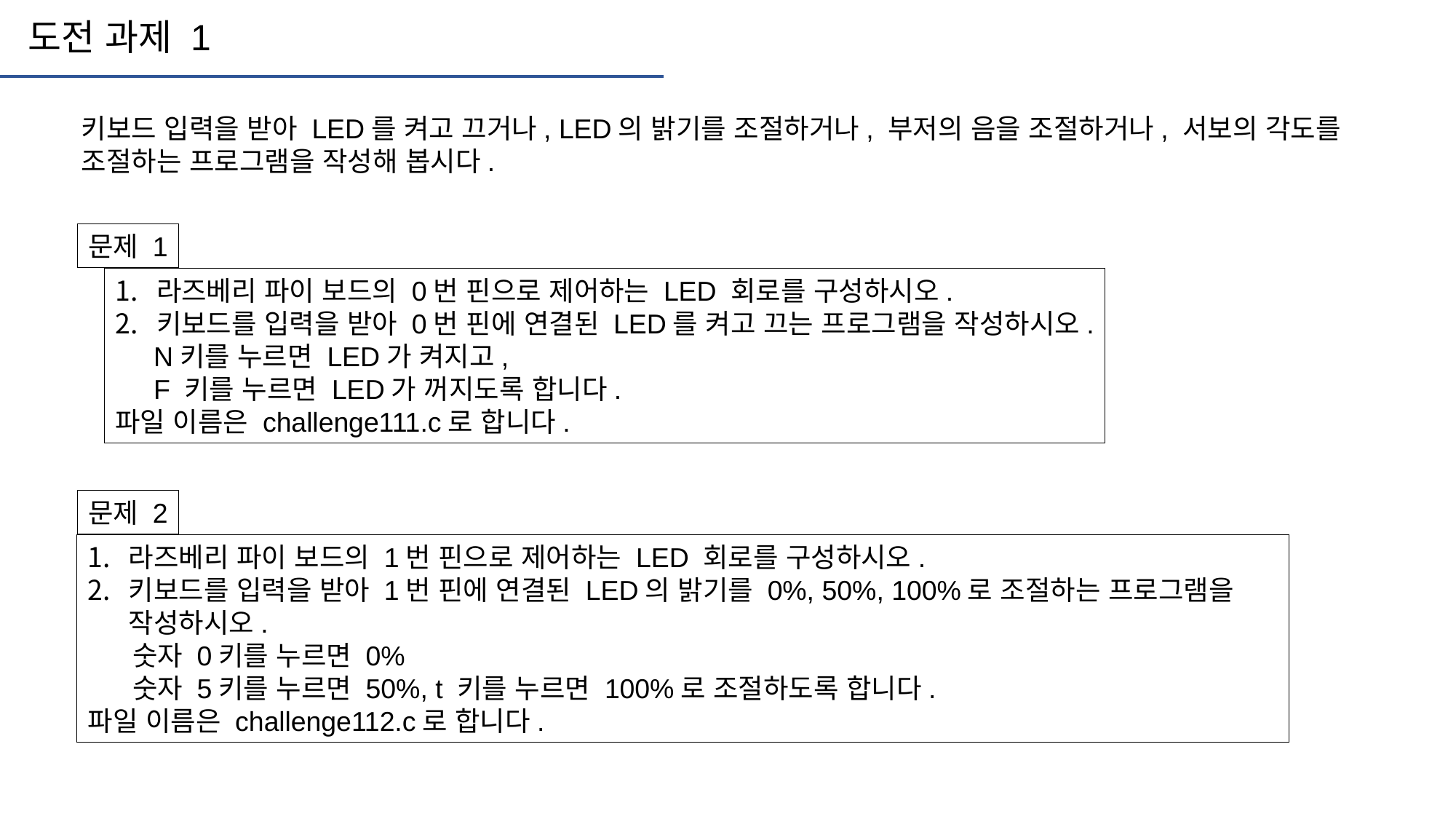

도전 과제 1
키보드 입력을 받아 LED를 켜고 끄거나, LED의 밝기를 조절하거나, 부저의 음을 조절하거나, 서보의 각도를
조절하는 프로그램을 작성해 봅시다.
문제 1
라즈베리 파이 보드의 0번 핀으로 제어하는 LED 회로를 구성하시오.
키보드를 입력을 받아 0번 핀에 연결된 LED를 켜고 끄는 프로그램을 작성하시오.
     N키를 누르면 LED가 켜지고,
     F 키를 누르면 LED가 꺼지도록 합니다.
파일 이름은 challenge111.c로 합니다.
문제 2
라즈베리 파이 보드의 1번 핀으로 제어하는 LED 회로를 구성하시오.
키보드를 입력을 받아 1번 핀에 연결된 LED의 밝기를 0%, 50%, 100%로 조절하는 프로그램을 작성하시오.
     숫자 0키를 누르면 0%
     숫자 5키를 누르면 50%, t 키를 누르면 100%로 조절하도록 합니다.
파일 이름은 challenge112.c로 합니다.